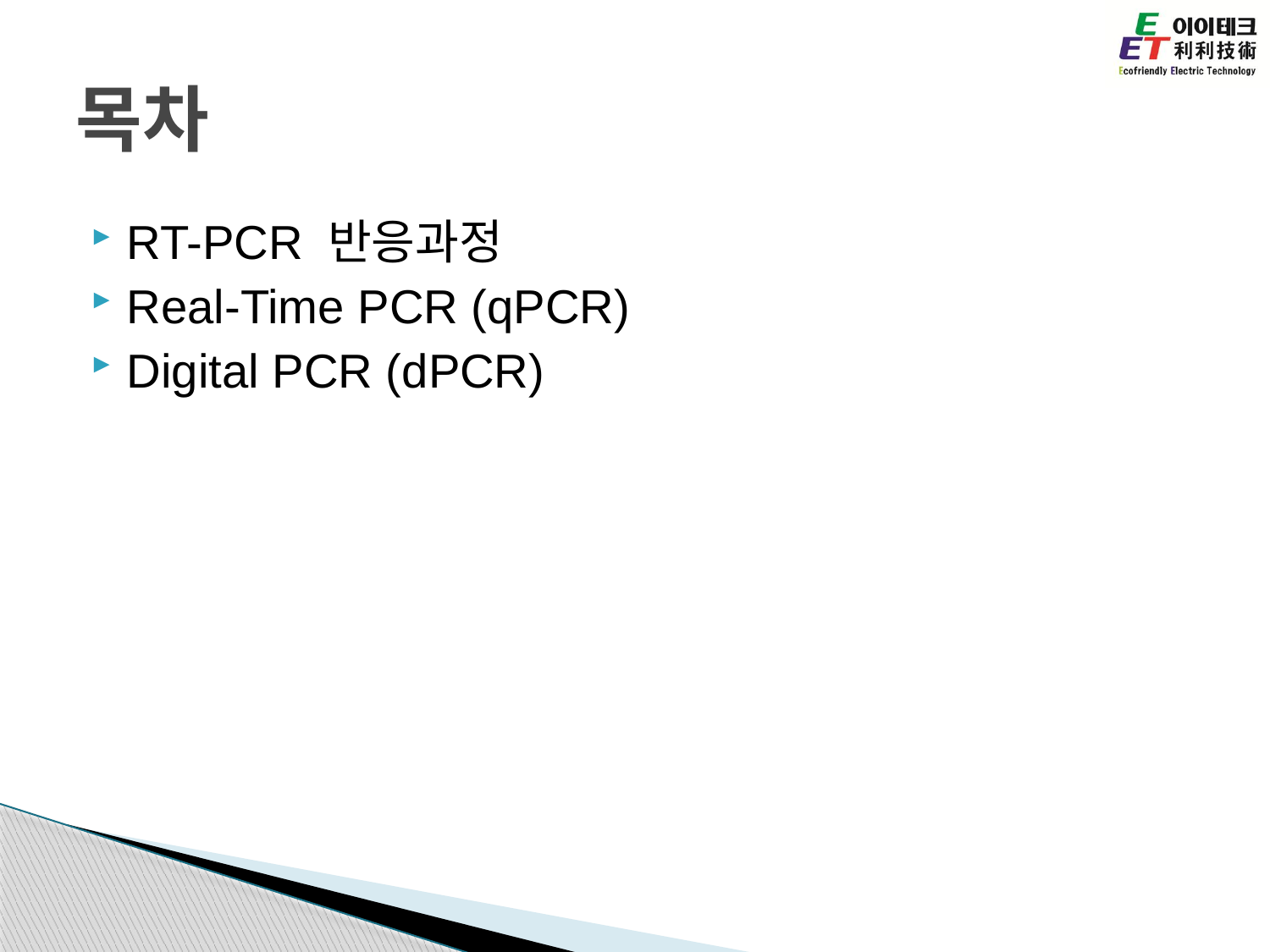

# 목차
RT-PCR 반응과정
Real-Time PCR (qPCR)
Digital PCR (dPCR)